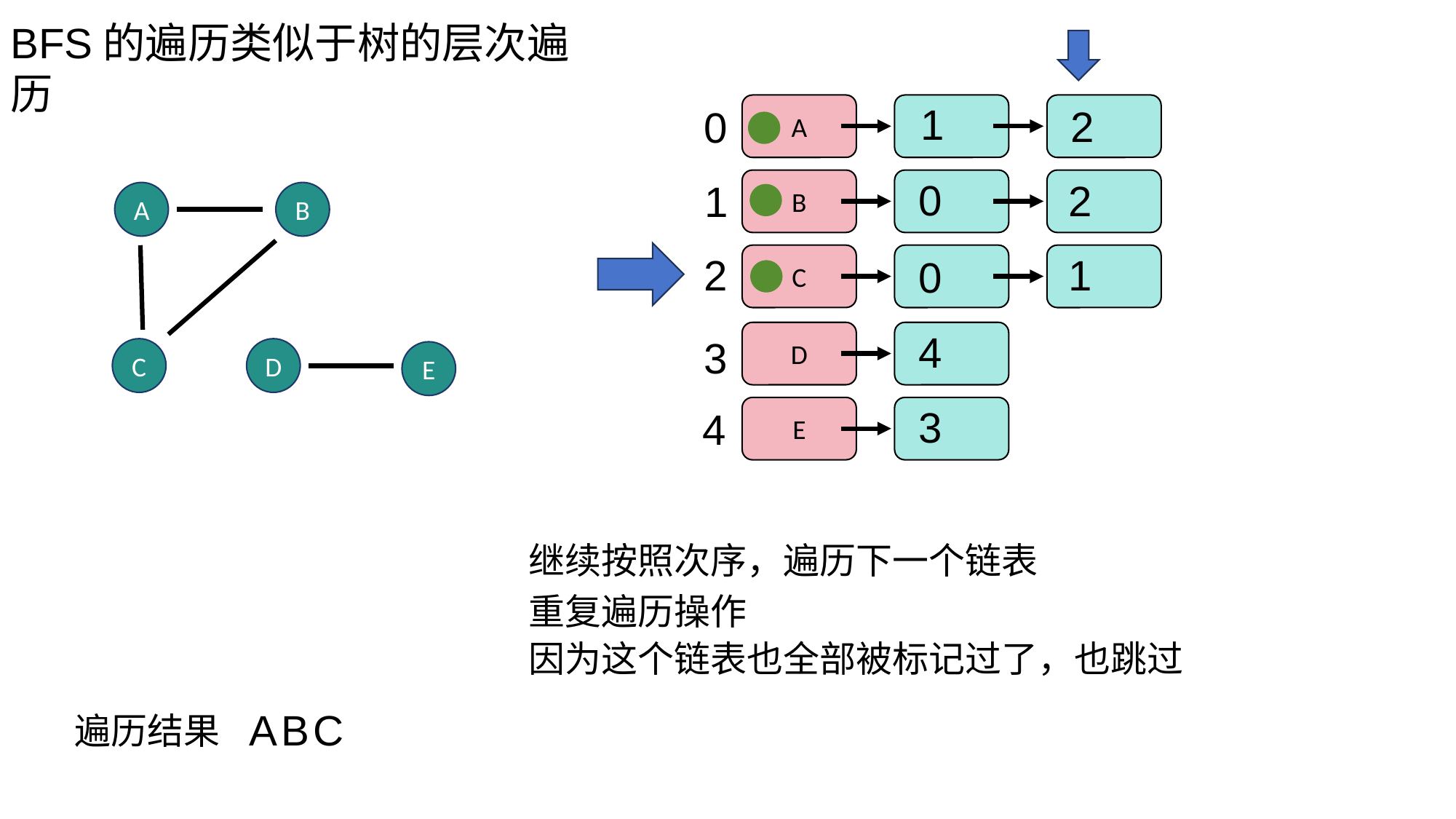

BFS的遍历类似于树的层次遍历

1
2
0
A

0
2
1
B

A
B

1
2
C

0

4
D

3
D
C
E
3
4
E

继续按照次序，遍历下一个链表
重复遍历操作
因为这个链表也全部被标记过了，也跳过
A
B
C
遍历结果